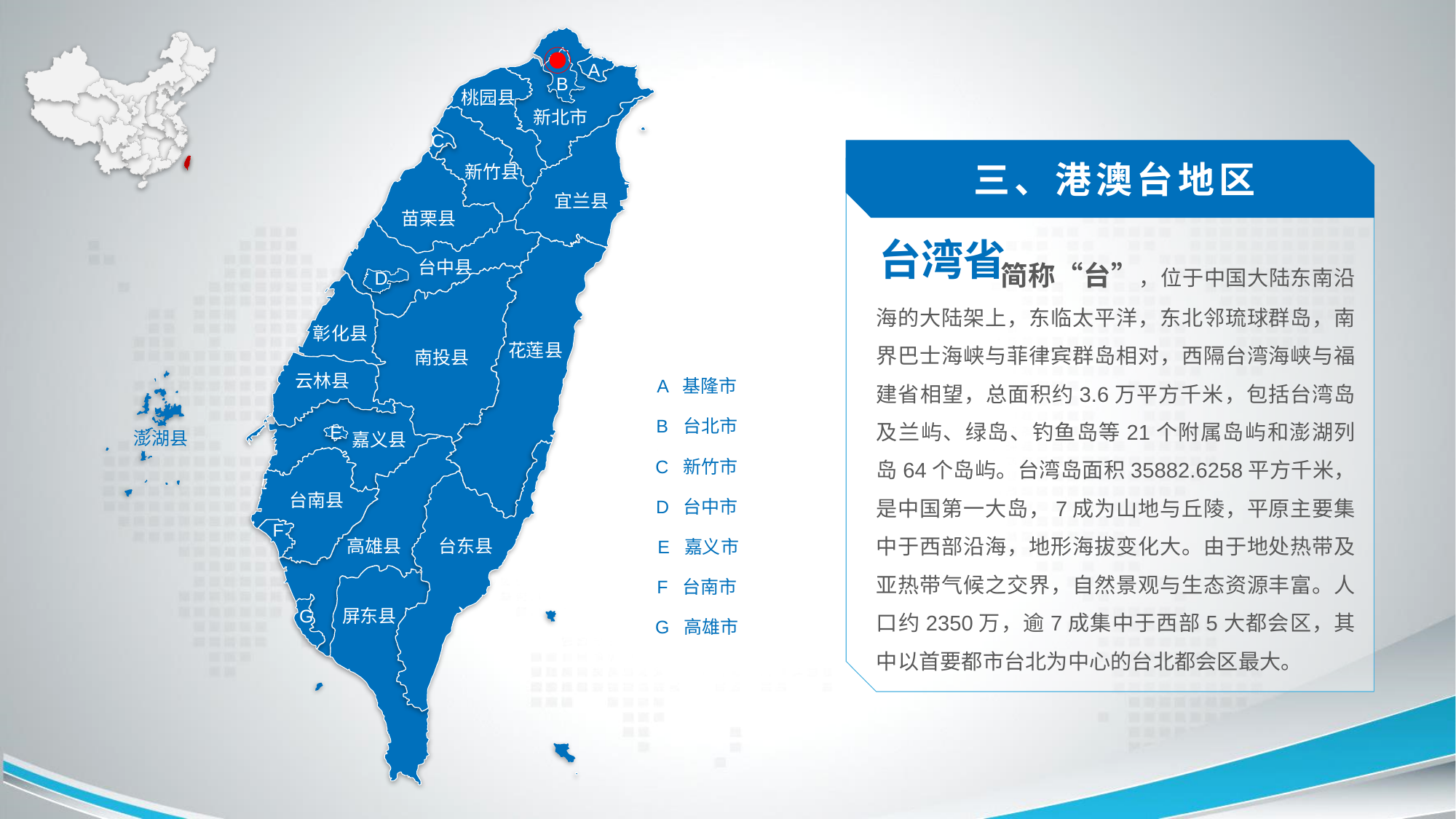

A
B
C
D
E
F
G
桃园县
新北市
新竹县
宜兰县
苗栗县
台中县
彰化县
花莲县
南投县
云林县
A  基隆市
B  台北市
C  新竹市
D  台中市
E  嘉义市
F  台南市
G  高雄市
嘉义县
台南县
台东县
高雄县
屏东县
澎湖县

三、港澳台地区

台湾省

                       简称“台”，位于中国大陆东南沿海的大陆架上，东临太平洋，东北邻琉球群岛，南界巴士海峡与菲律宾群岛相对，西隔台湾海峡与福建省相望，总面积约3.6万平方千米，包括台湾岛及兰屿、绿岛、钓鱼岛等21个附属岛屿和澎湖列岛64个岛屿。台湾岛面积35882.6258平方千米，是中国第一大岛，7成为山地与丘陵，平原主要集中于西部沿海，地形海拔变化大。由于地处热带及亚热带气候之交界，自然景观与生态资源丰富。人口约2350万，逾7成集中于西部5大都会区，其中以首要都市台北为中心的台北都会区最大。